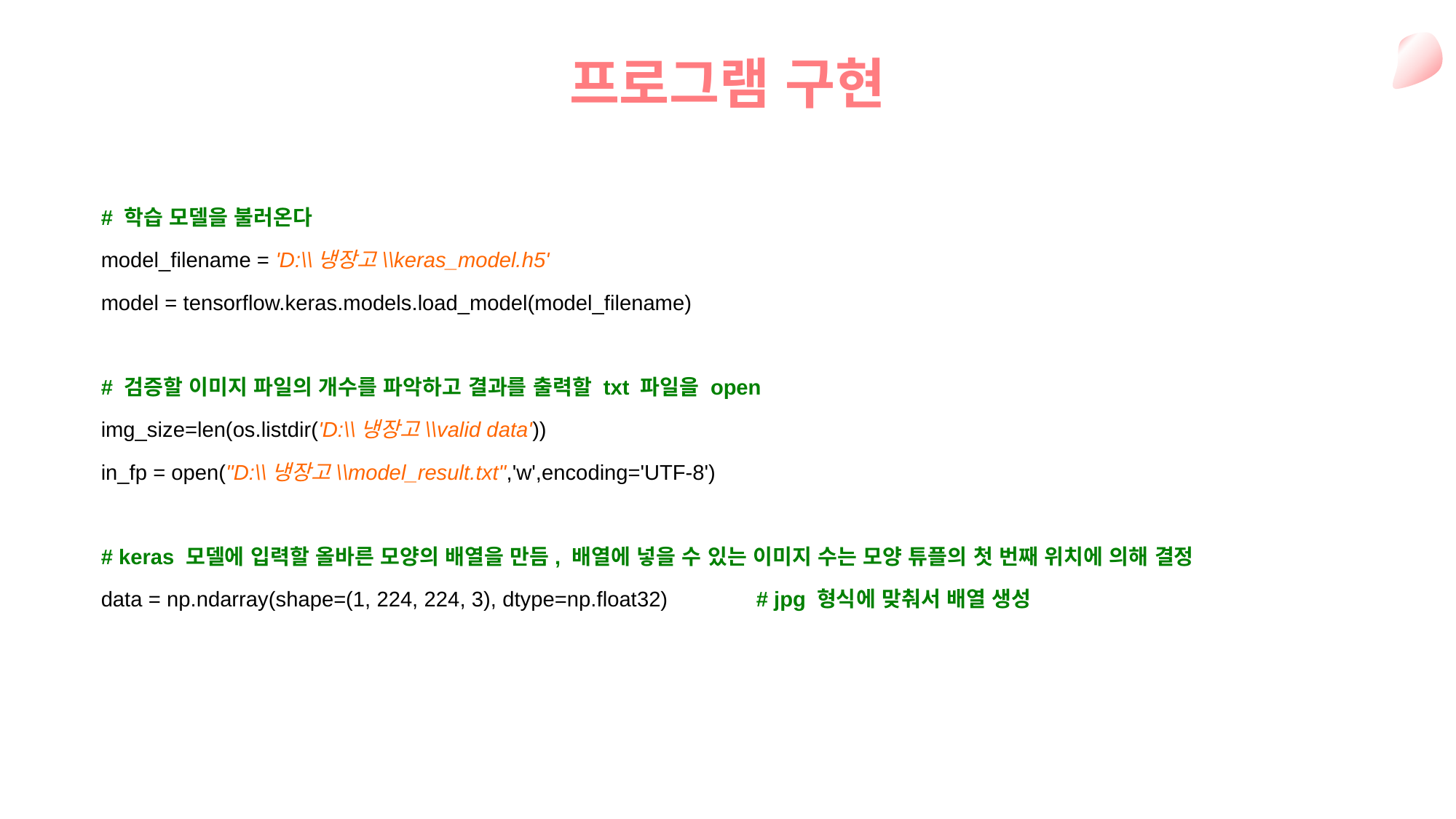

프로그램 구현
# 학습 모델을 불러온다
model_filename = 'D:\\냉장고\\keras_model.h5'
model = tensorflow.keras.models.load_model(model_filename)

# 검증할 이미지 파일의 개수를 파악하고 결과를 출력할 txt 파일을 open
img_size=len(os.listdir('D:\\냉장고\\valid data'))
in_fp = open("D:\\냉장고\\model_result.txt",'w',encoding='UTF-8')

# keras 모델에 입력할 올바른 모양의 배열을 만듬, 배열에 넣을 수 있는 이미지 수는 모양 튜플의 첫 번째 위치에 의해 결정
data = np.ndarray(shape=(1, 224, 224, 3), dtype=np.float32)	# jpg 형식에 맞춰서 배열 생성